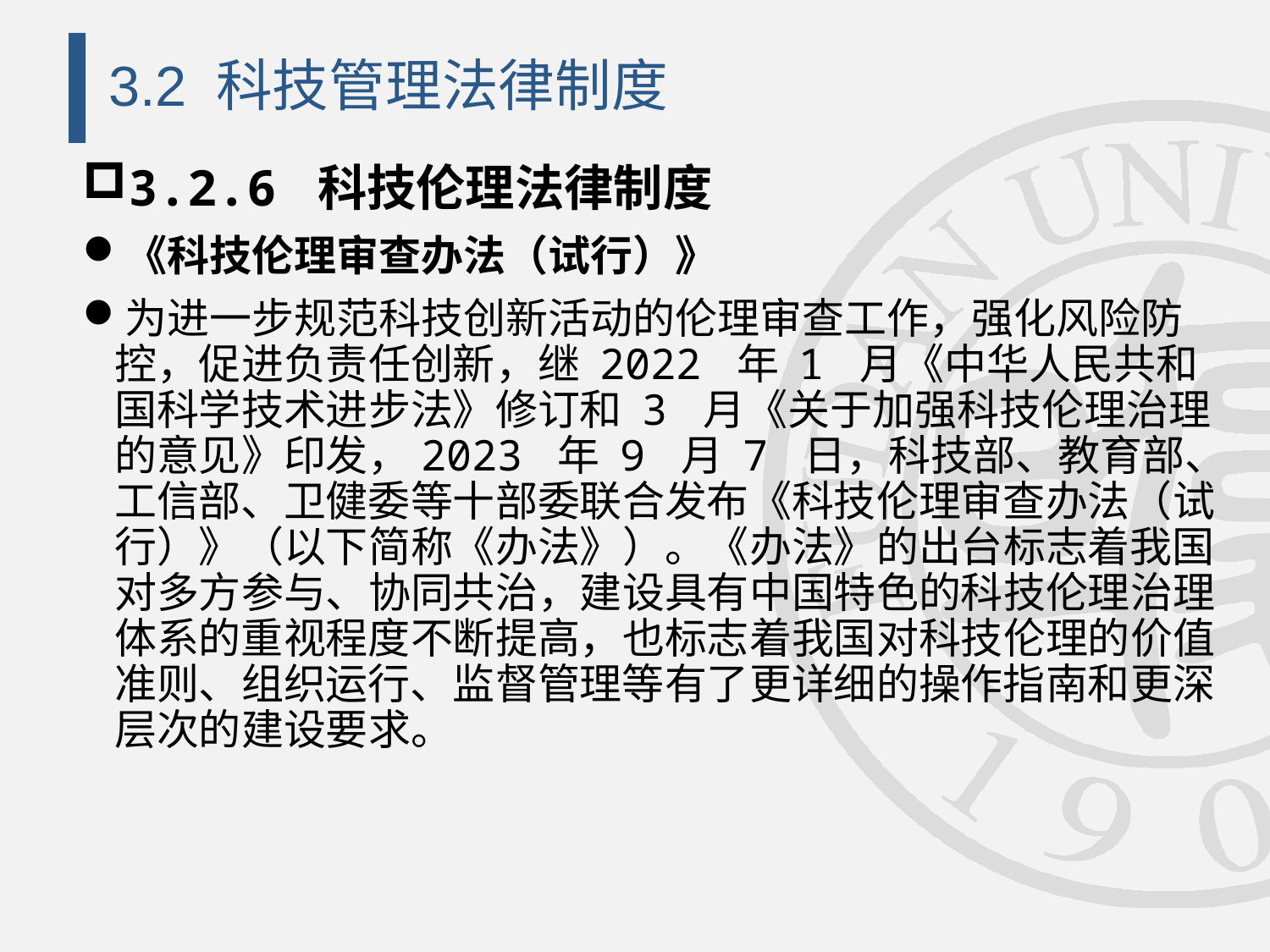

# 3.2 科技管理法律制度
3.2.6 科技伦理法律制度
《科技伦理审查办法（试行）》
为进一步规范科技创新活动的伦理审查工作，强化风险防控，促进负责任创新，继 2022 年 1 月《中华人民共和国科学技术进步法》修订和 3 月《关于加强科技伦理治理的意见》印发，2023 年 9 月 7 日，科技部、教育部、工信部、卫健委等十部委联合发布《科技伦理审查办法（试行）》（以下简称《办法》）。《办法》的出台标志着我国对多方参与、协同共治，建设具有中国特色的科技伦理治理体系的重视程度不断提高，也标志着我国对科技伦理的价值准则、组织运行、监督管理等有了更详细的操作指南和更深层次的建设要求。